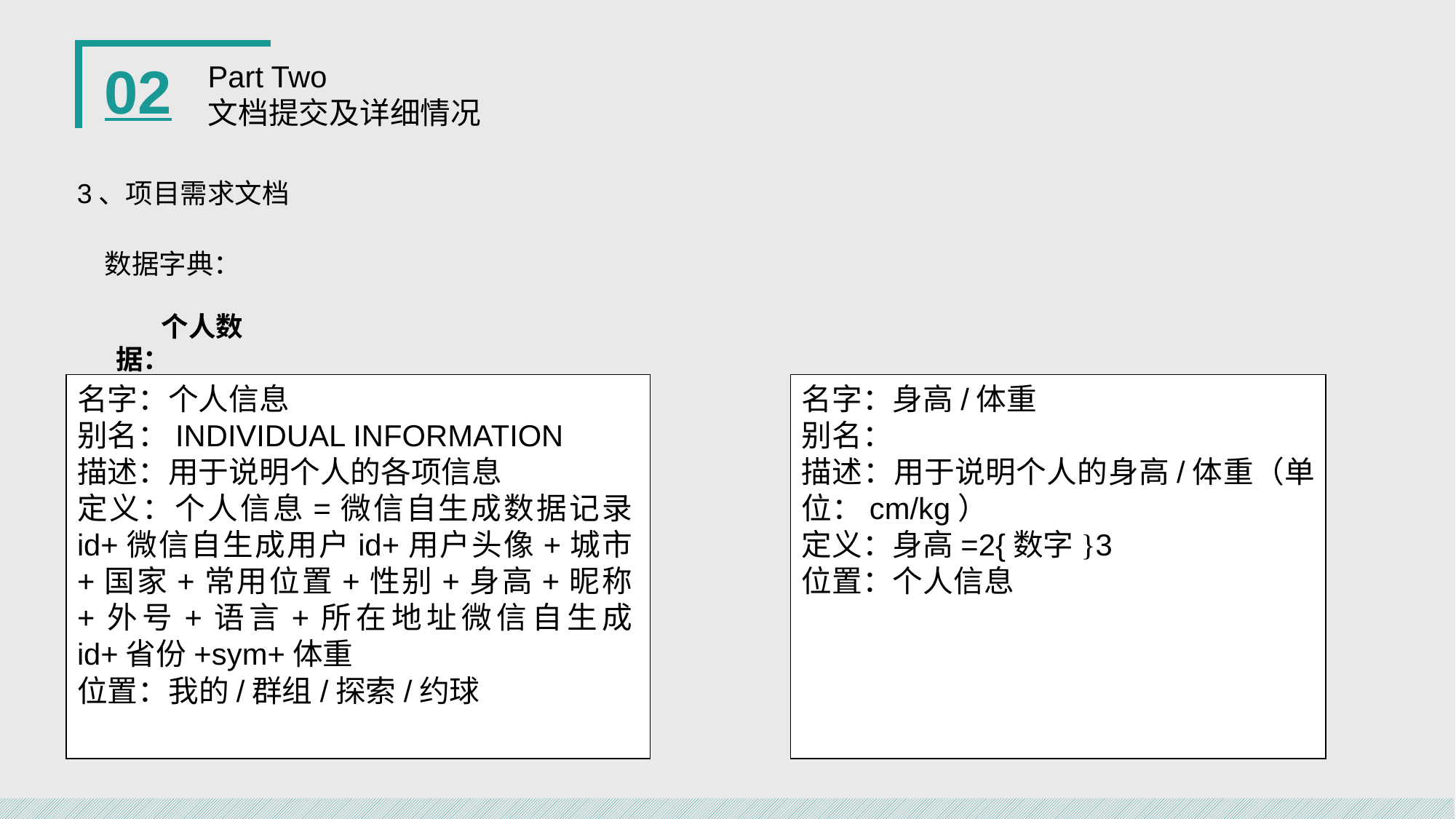

02
Part Two
文档提交及详细情况
3、项目需求文档

数据字典：
个人数据：
名字：身高/体重
别名：
描述：用于说明个人的身高/体重（单位：cm/kg）
定义：身高=2{数字}3
位置：个人信息
名字：个人信息
别名：INDIVIDUAL INFORMATION
描述：用于说明个人的各项信息
定义：个人信息=微信自生成数据记录id+微信自生成用户id+用户头像+城市+国家+常用位置+性别+身高+昵称+外号+语言+所在地址微信自生成id+省份+sym+体重
位置：我的/群组/探索/约球